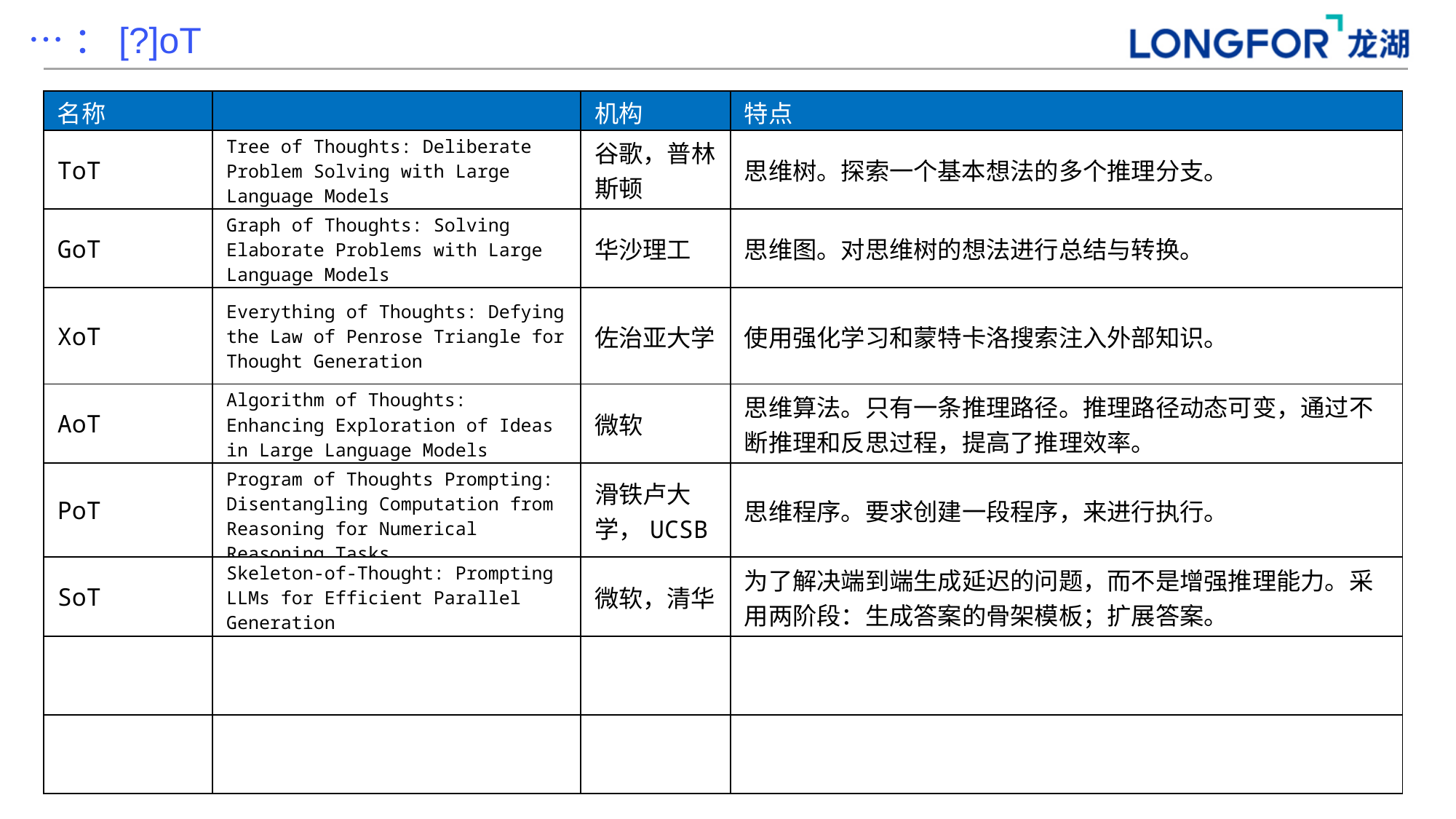

…：[?]oT
| 名称 |  | 机构 | 特点 |
| --- | --- | --- | --- |
| ToT | Tree of Thoughts: Deliberate Problem Solving with Large Language Models | 谷歌，普林斯顿 | 思维树。探索一个基本想法的多个推理分支。 |
| GoT | Graph of Thoughts: Solving Elaborate Problems with Large Language Models | 华沙理工 | 思维图。对思维树的想法进行总结与转换。 |
| XoT | Everything of Thoughts: Defying the Law of Penrose Triangle for Thought Generation | 佐治亚大学 | 使用强化学习和蒙特卡洛搜索注入外部知识。 |
| AoT | Algorithm of Thoughts: Enhancing Exploration of Ideas in Large Language Models | 微软 | 思维算法。只有一条推理路径。推理路径动态可变，通过不断推理和反思过程，提高了推理效率。 |
| PoT | Program of Thoughts Prompting: Disentangling Computation from Reasoning for Numerical Reasoning Tasks | 滑铁卢大学，UCSB | 思维程序。要求创建一段程序，来进行执行。 |
| SoT | Skeleton-of-Thought: Prompting LLMs for Efficient Parallel Generation | 微软，清华 | 为了解决端到端生成延迟的问题，而不是增强推理能力。采用两阶段：生成答案的骨架模板；扩展答案。 |
|  |  |  |  |
|  |  |  |  |